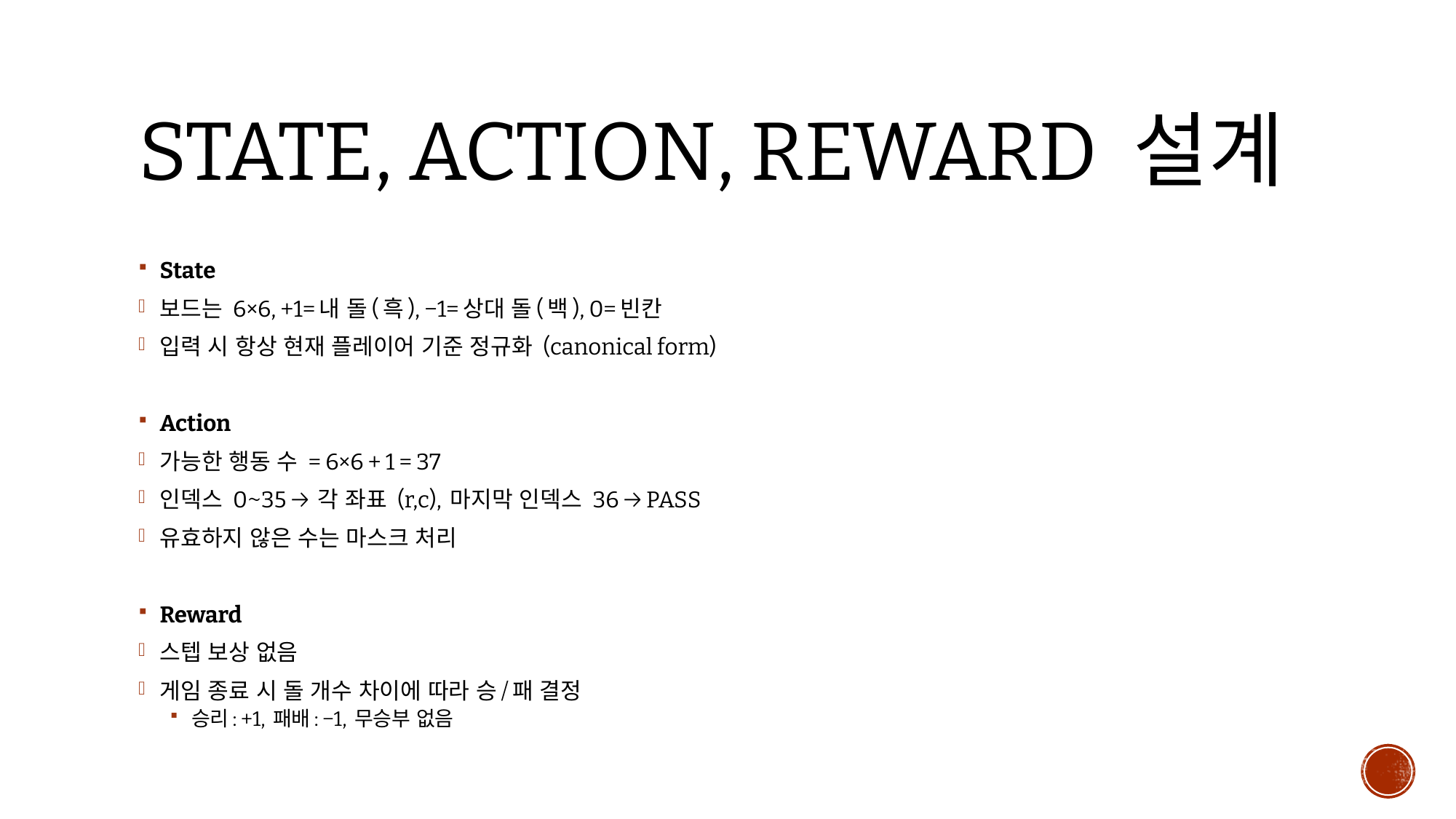

# State, Action, Reward 설계
State
보드는 6×6, +1=내 돌(흑), −1=상대 돌(백), 0=빈칸
입력 시 항상 현재 플레이어 기준 정규화 (canonical form)

Action
가능한 행동 수 = 6×6 + 1 = 37
인덱스 0~35 → 각 좌표 (r,c), 마지막 인덱스 36 → PASS
유효하지 않은 수는 마스크 처리

Reward
스텝 보상 없음
게임 종료 시 돌 개수 차이에 따라 승/패 결정
승리: +1, 패배: −1, 무승부 없음